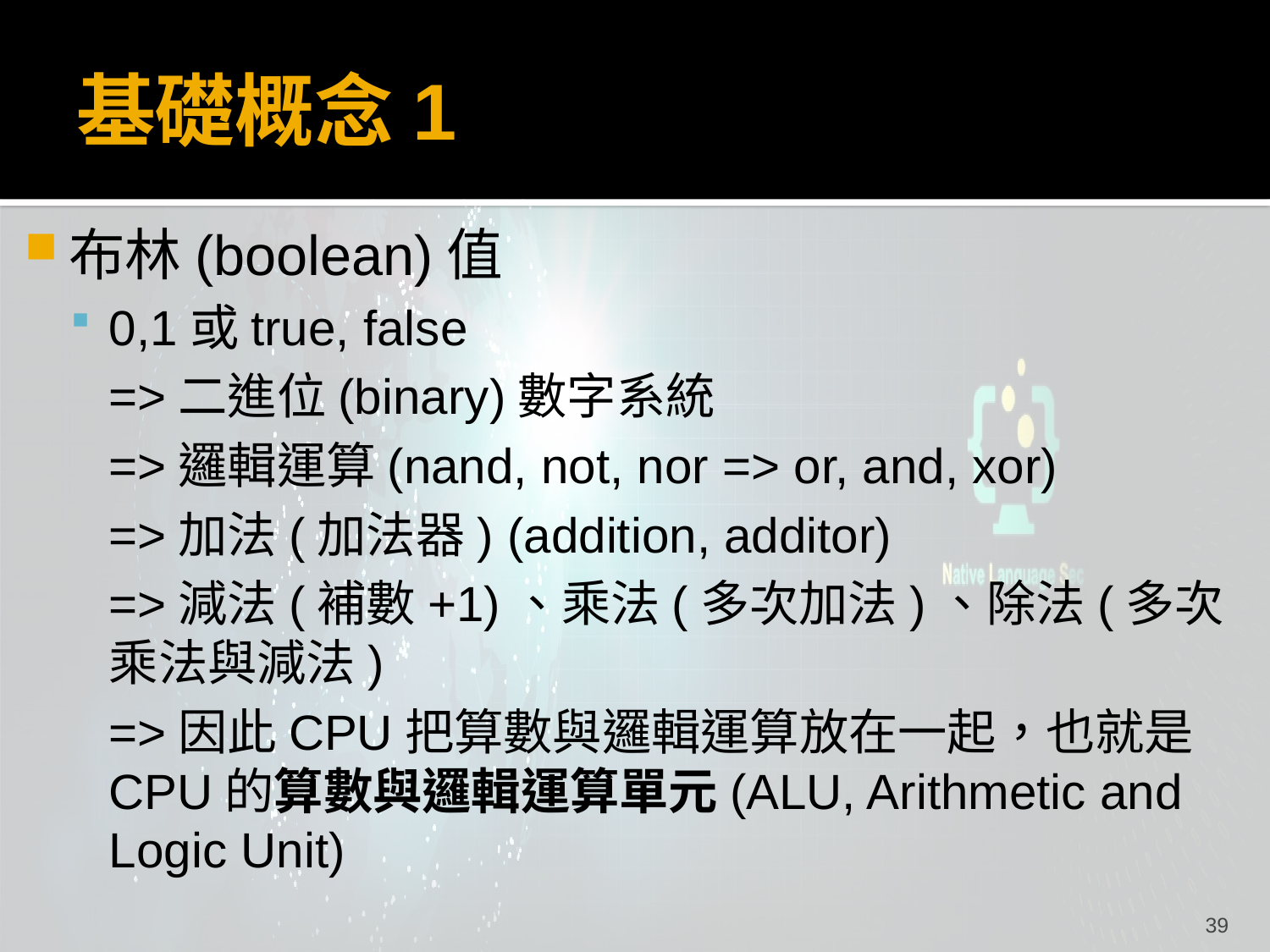

# 基礎概念1
布林(boolean)值
0,1或true, false
	=>二進位(binary)數字系統
	=>邏輯運算(nand, not, nor => or, and, xor)
	=>加法(加法器) (addition, additor)
	=>減法(補數+1)、乘法(多次加法)、除法(多次乘法與減法)
	=>因此CPU把算數與邏輯運算放在一起，也就是CPU的算數與邏輯運算單元(ALU, Arithmetic and Logic Unit)

39